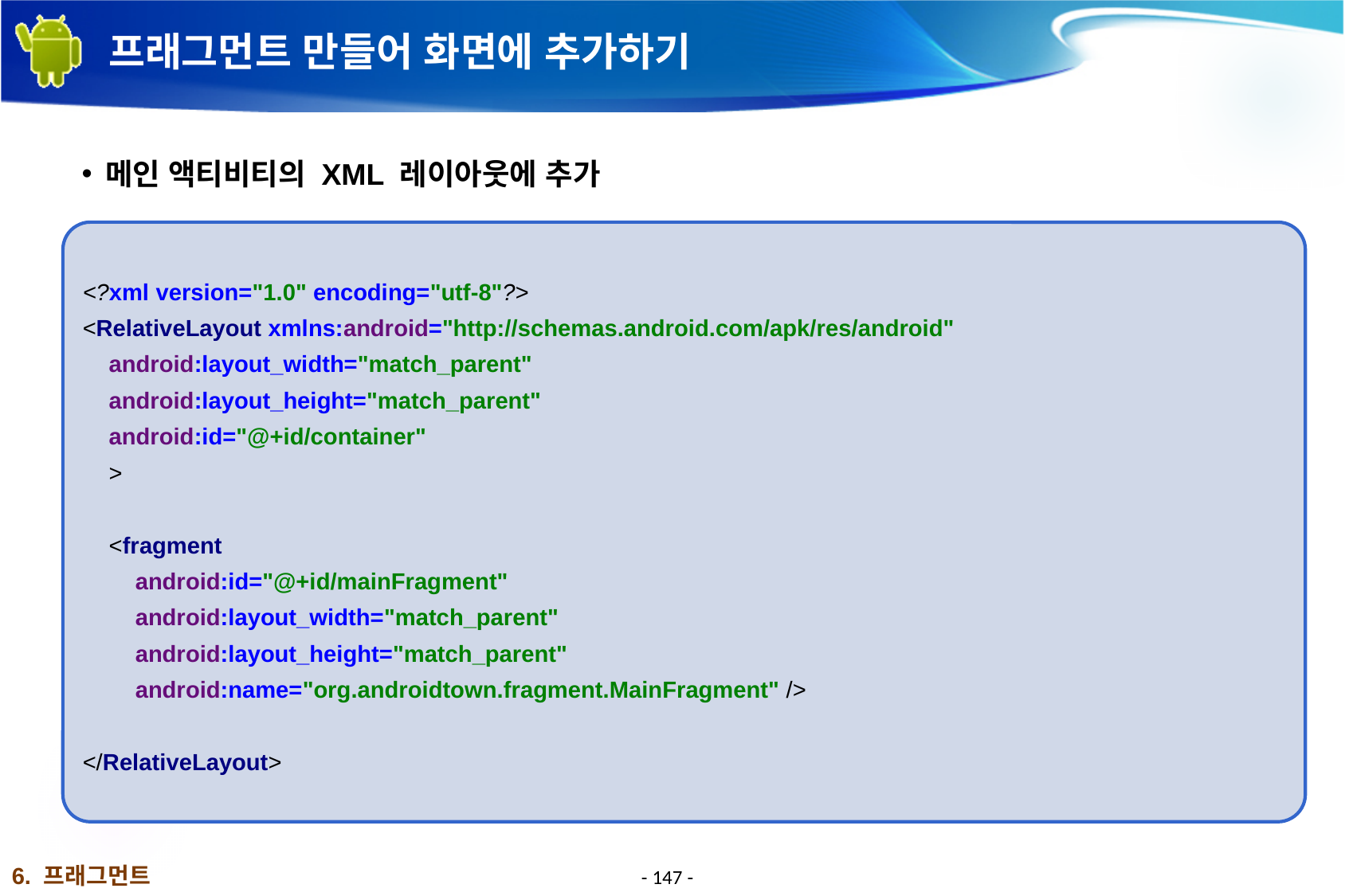

# 프래그먼트 만들어 화면에 추가하기

메인 액티비티의 XML 레이아웃에 추가
<?xml version="1.0" encoding="utf-8"?>
<RelativeLayout xmlns:android="http://schemas.android.com/apk/res/android"
    android:layout_width="match_parent"
    android:layout_height="match_parent"
    android:id="@+id/container"
    >
    <fragment
        android:id="@+id/mainFragment"
        android:layout_width="match_parent"
        android:layout_height="match_parent"
        android:name="org.androidtown.fragment.MainFragment" />
</RelativeLayout>
6. 프래그먼트